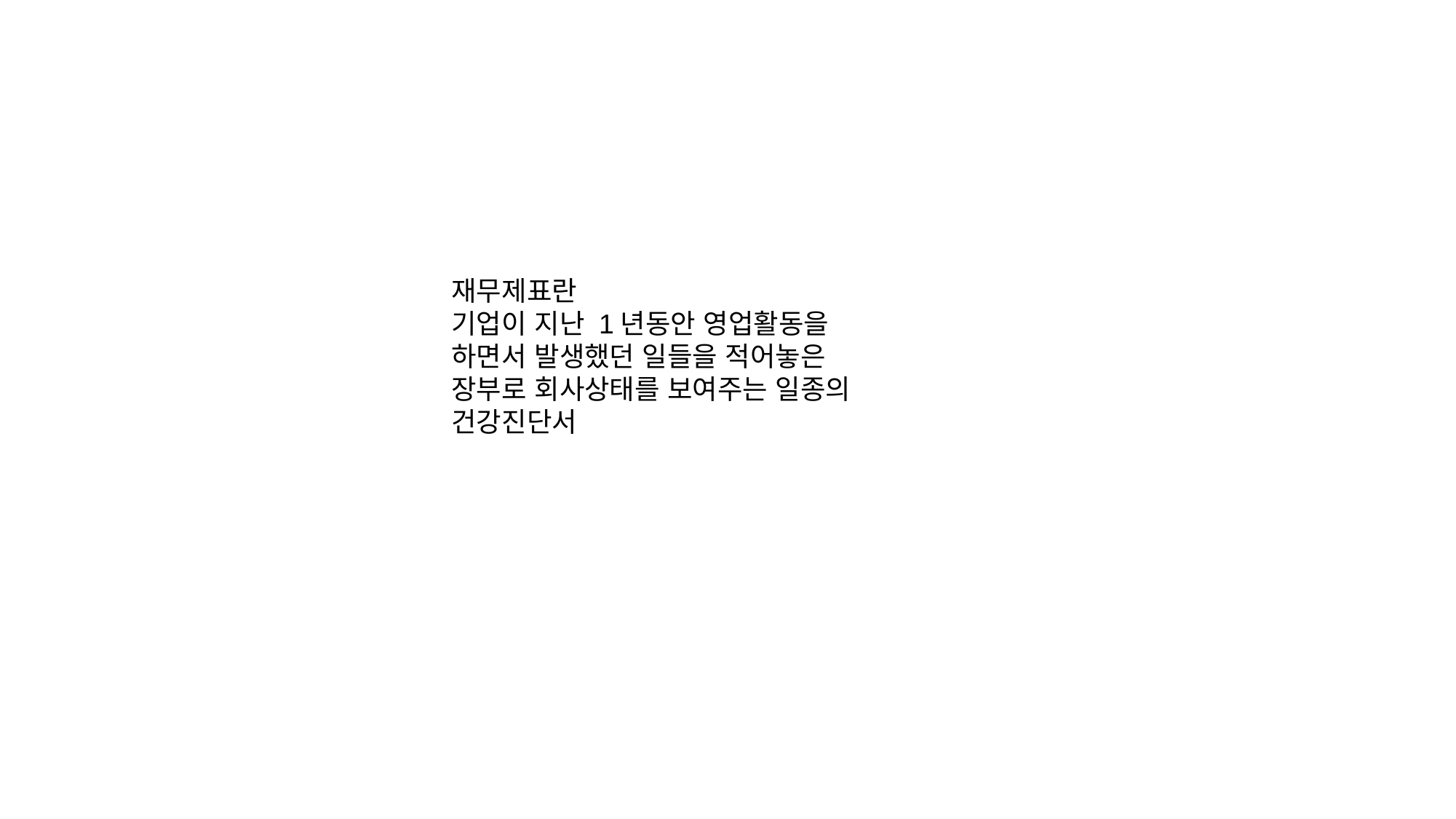

재무제표란
기업이 지난 1년동안 영업활동을 하면서 발생했던 일들을 적어놓은 장부로 회사상태를 보여주는 일종의 건강진단서